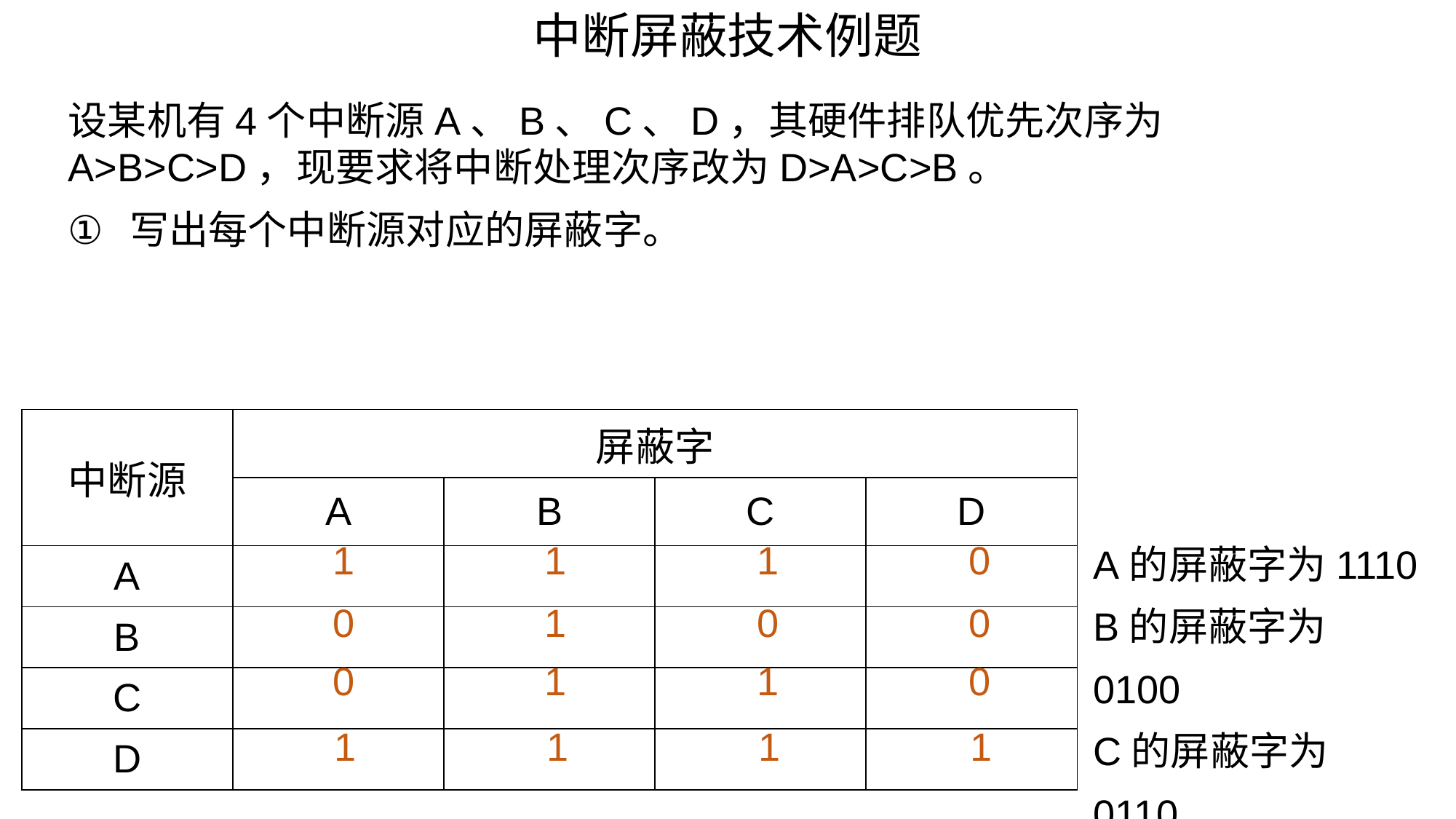

中断屏蔽技术例题
设某机有4个中断源A、B、C、D，其硬件排队优先次序为A>B>C>D，现要求将中断处理次序改为D>A>C>B。
写出每个中断源对应的屏蔽字。
| 中断源 | 屏蔽字 |  |  |  |
| --- | --- | --- | --- | --- |
|  | A | B | C | D |
| A |  |  |  |  |
| B |  |  |  |  |
| C |  |  |  |  |
| D |  |  |  |  |
A的屏蔽字为1110
B的屏蔽字为0100
C的屏蔽字为0110
D的屏蔽字为1111
1
1
1
0
0
1
0
0
0
1
1
0
1
1
1
1